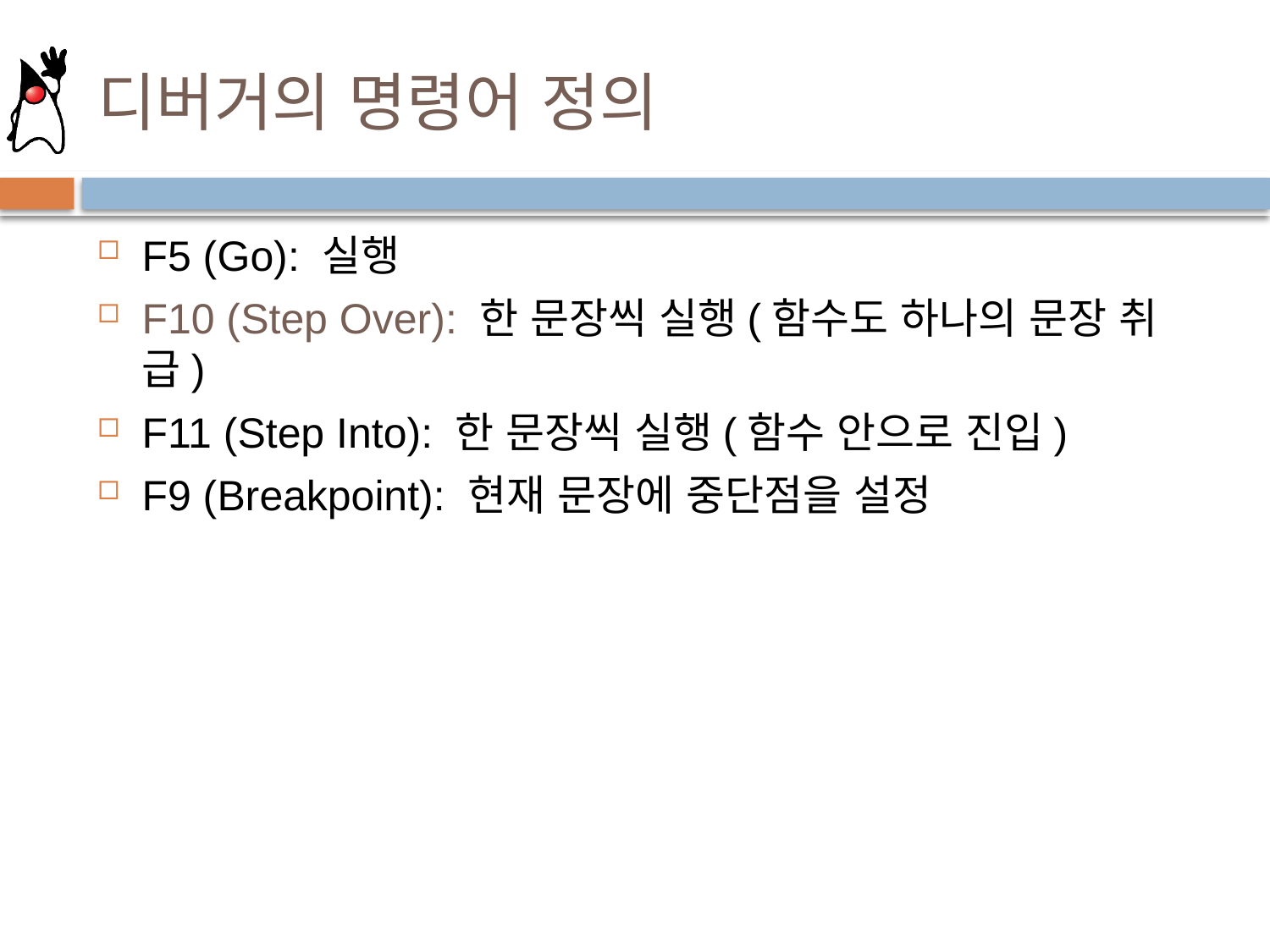

# 디버거의 명령어 정의
F5 (Go): 실행
F10 (Step Over): 한 문장씩 실행(함수도 하나의 문장 취급)
F11 (Step Into): 한 문장씩 실행(함수 안으로 진입)
F9 (Breakpoint): 현재 문장에 중단점을 설정